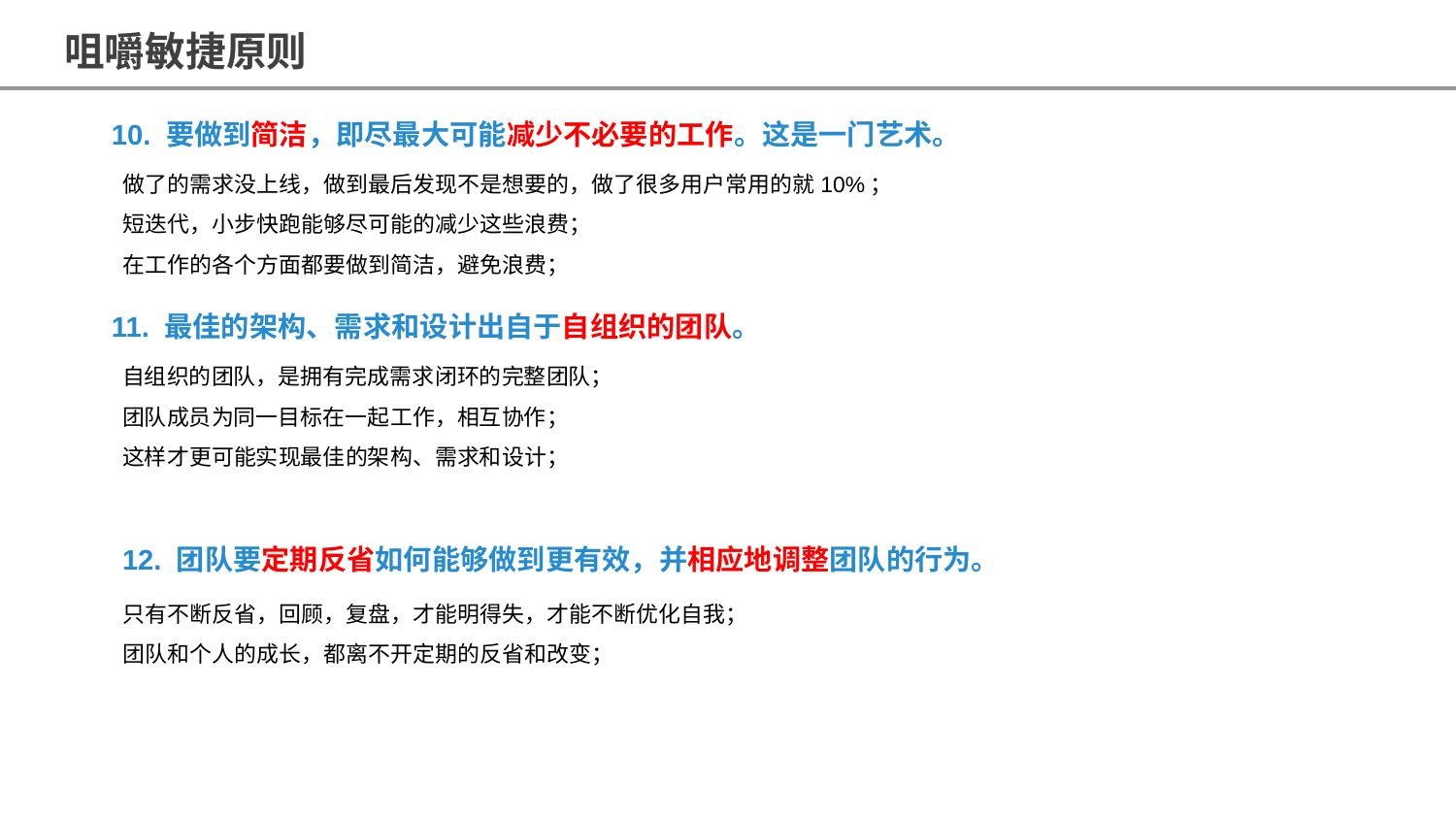

咀嚼敏捷原则

10. 要做到简洁，即尽最大可能减少不必要的工作。这是一门艺术。
做了的需求没上线，做到最后发现不是想要的，做了很多用户常用的就10%；
短迭代，小步快跑能够尽可能的减少这些浪费；
在工作的各个方面都要做到简洁，避免浪费；
11. 最佳的架构、需求和设计出自于自组织的团队。
自组织的团队，是拥有完成需求闭环的完整团队；
团队成员为同一目标在一起工作，相互协作；
这样才更可能实现最佳的架构、需求和设计；
12. 团队要定期反省如何能够做到更有效，并相应地调整团队的行为。
只有不断反省，回顾，复盘，才能明得失，才能不断优化自我；
团队和个人的成长，都离不开定期的反省和改变；